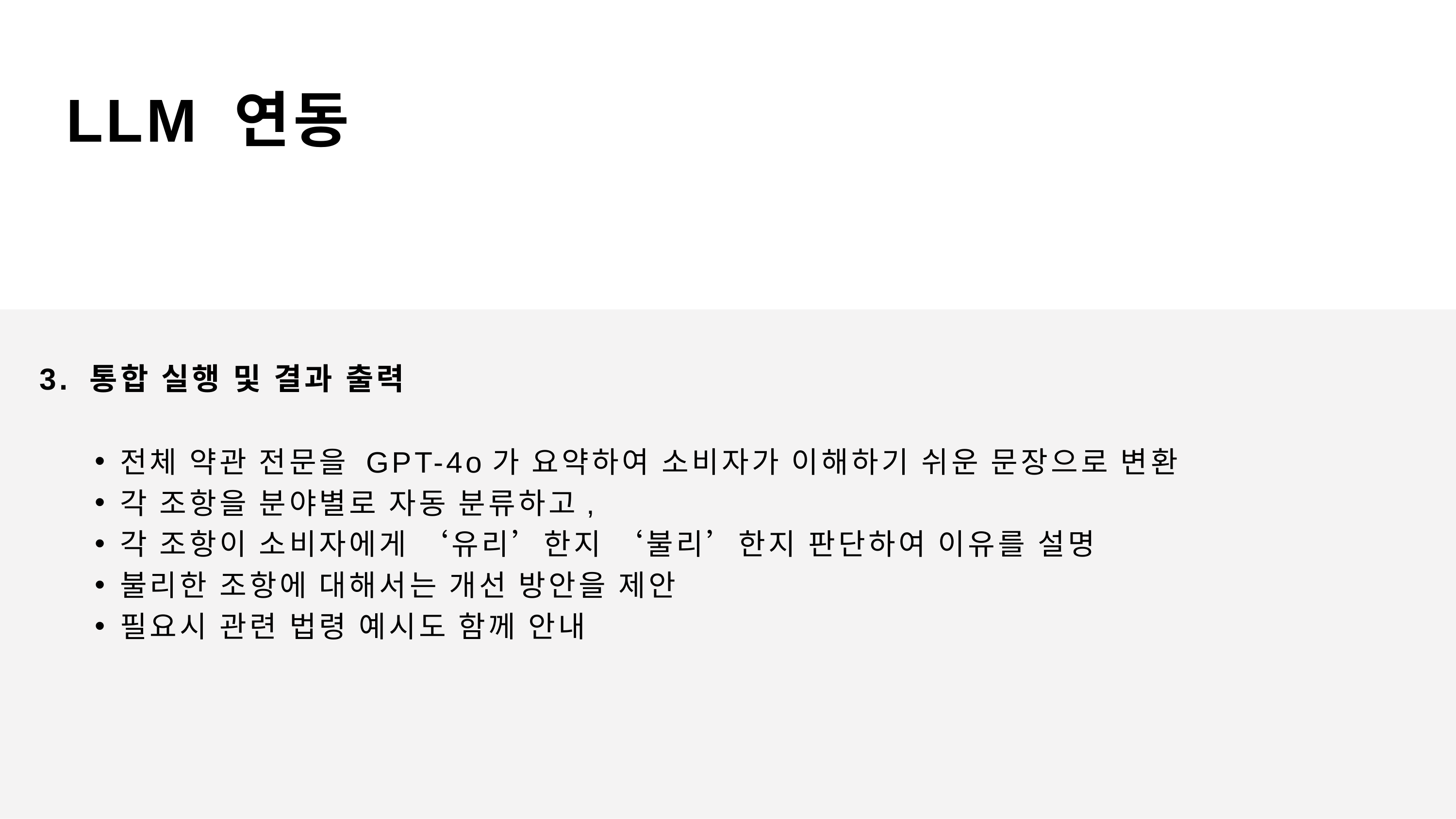

LLM 연동

3. 통합 실행 및 결과 출력
전체 약관 전문을 GPT-4o가 요약하여 소비자가 이해하기 쉬운 문장으로 변환
각 조항을 분야별로 자동 분류하고,
각 조항이 소비자에게 ‘유리’한지 ‘불리’한지 판단하여 이유를 설명
불리한 조항에 대해서는 개선 방안을 제안
필요시 관련 법령 예시도 함께 안내